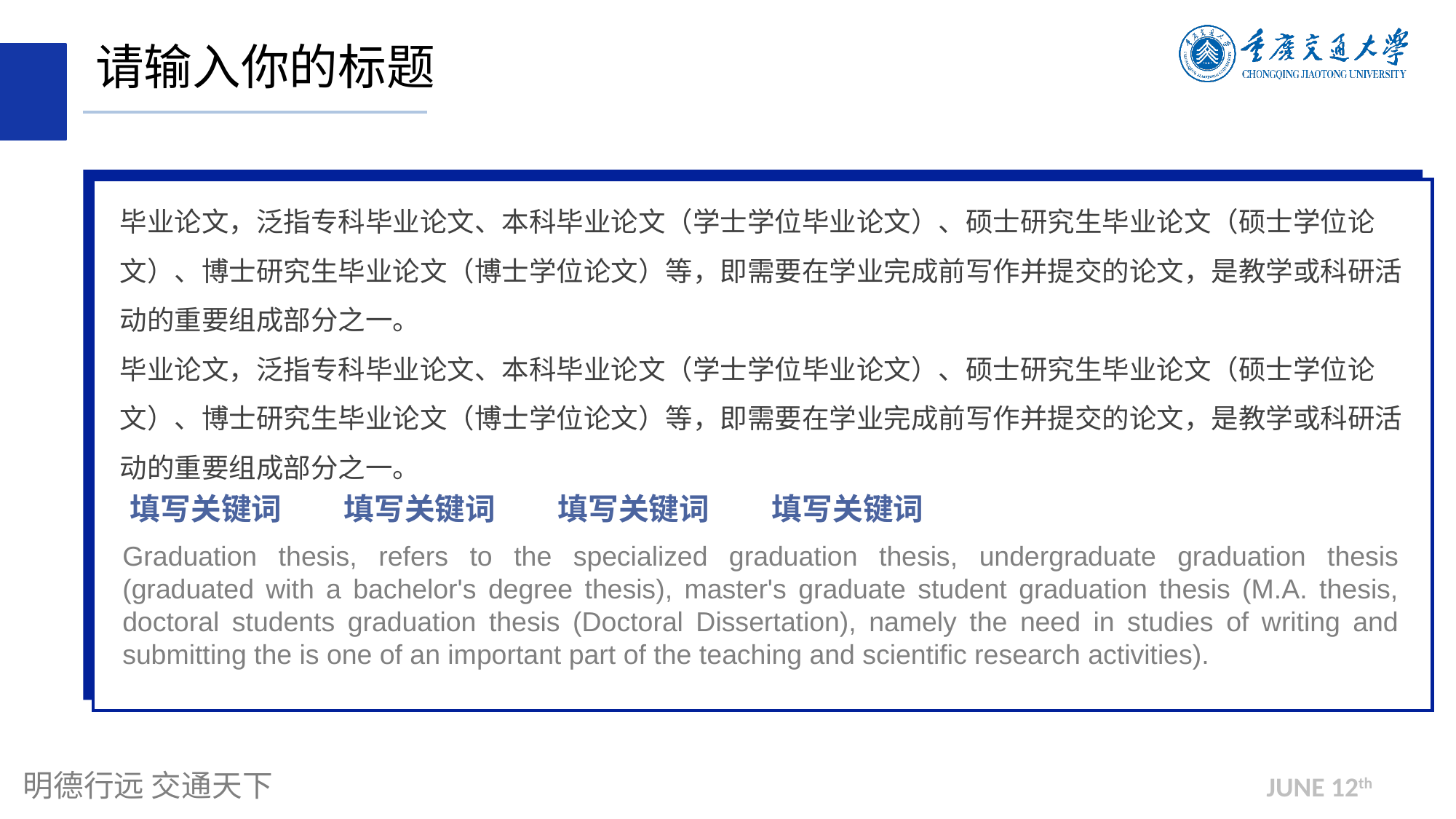

请输入你的标题

毕业论文，泛指专科毕业论文、本科毕业论文（学士学位毕业论文）、硕士研究生毕业论文（硕士学位论文）、博士研究生毕业论文（博士学位论文）等，即需要在学业完成前写作并提交的论文，是教学或科研活动的重要组成部分之一。
毕业论文，泛指专科毕业论文、本科毕业论文（学士学位毕业论文）、硕士研究生毕业论文（硕士学位论文）、博士研究生毕业论文（博士学位论文）等，即需要在学业完成前写作并提交的论文，是教学或科研活动的重要组成部分之一。

填写关键词
填写关键词
填写关键词
填写关键词
Graduation thesis, refers to the specialized graduation thesis, undergraduate graduation thesis (graduated with a bachelor's degree thesis), master's graduate student graduation thesis (M.A. thesis, doctoral students graduation thesis (Doctoral Dissertation), namely the need in studies of writing and submitting the is one of an important part of the teaching and scientific research activities).
JUNE 12th